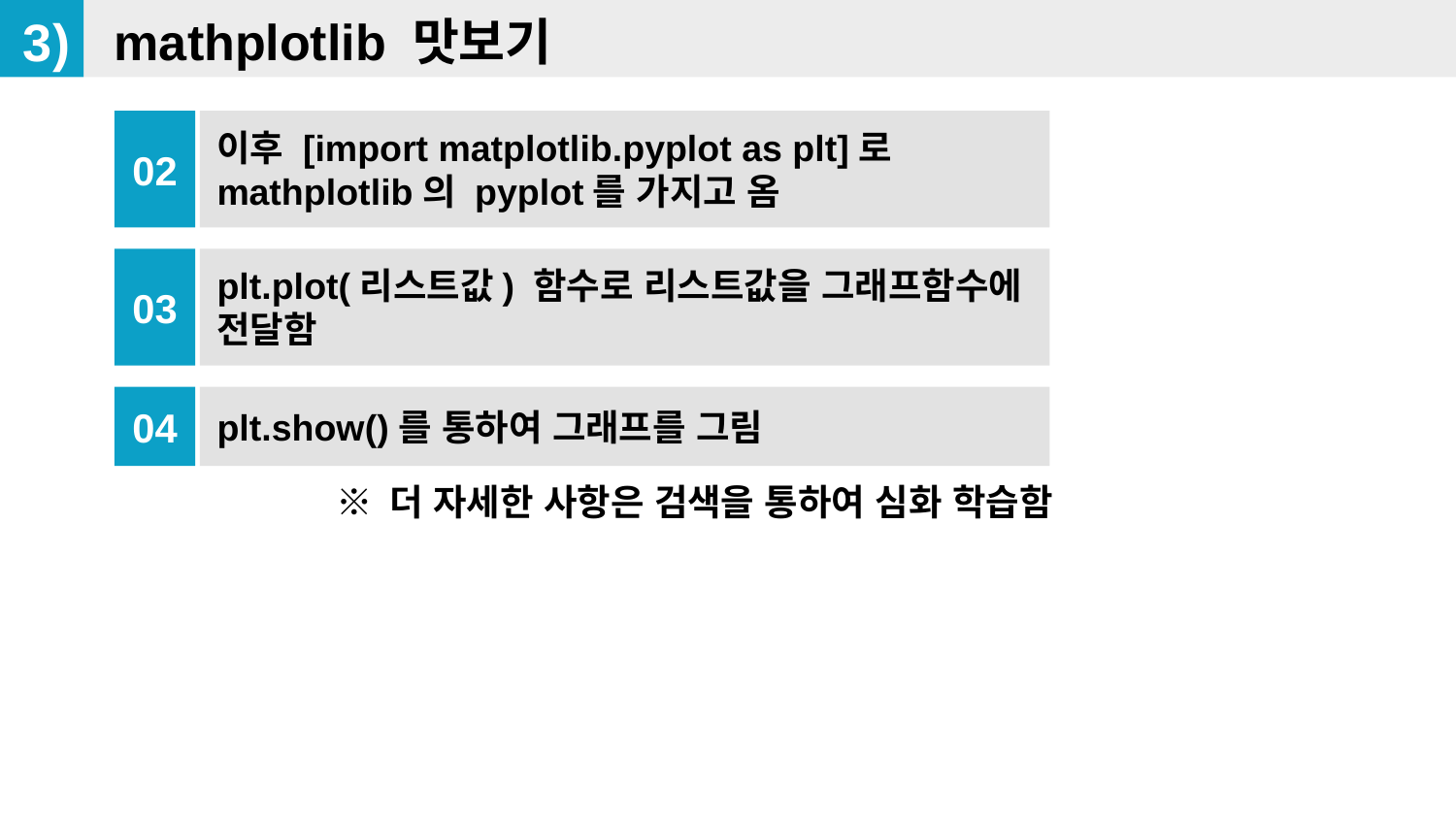

3)
mathplotlib 맛보기
02
이후 [import matplotlib.pyplot as plt]로 mathplotlib의 pyplot를 가지고 옴
03
plt.plot(리스트값) 함수로 리스트값을 그래프함수에 전달함
plt.show()를 통하여 그래프를 그림
04
※ 더 자세한 사항은 검색을 통하여 심화 학습함